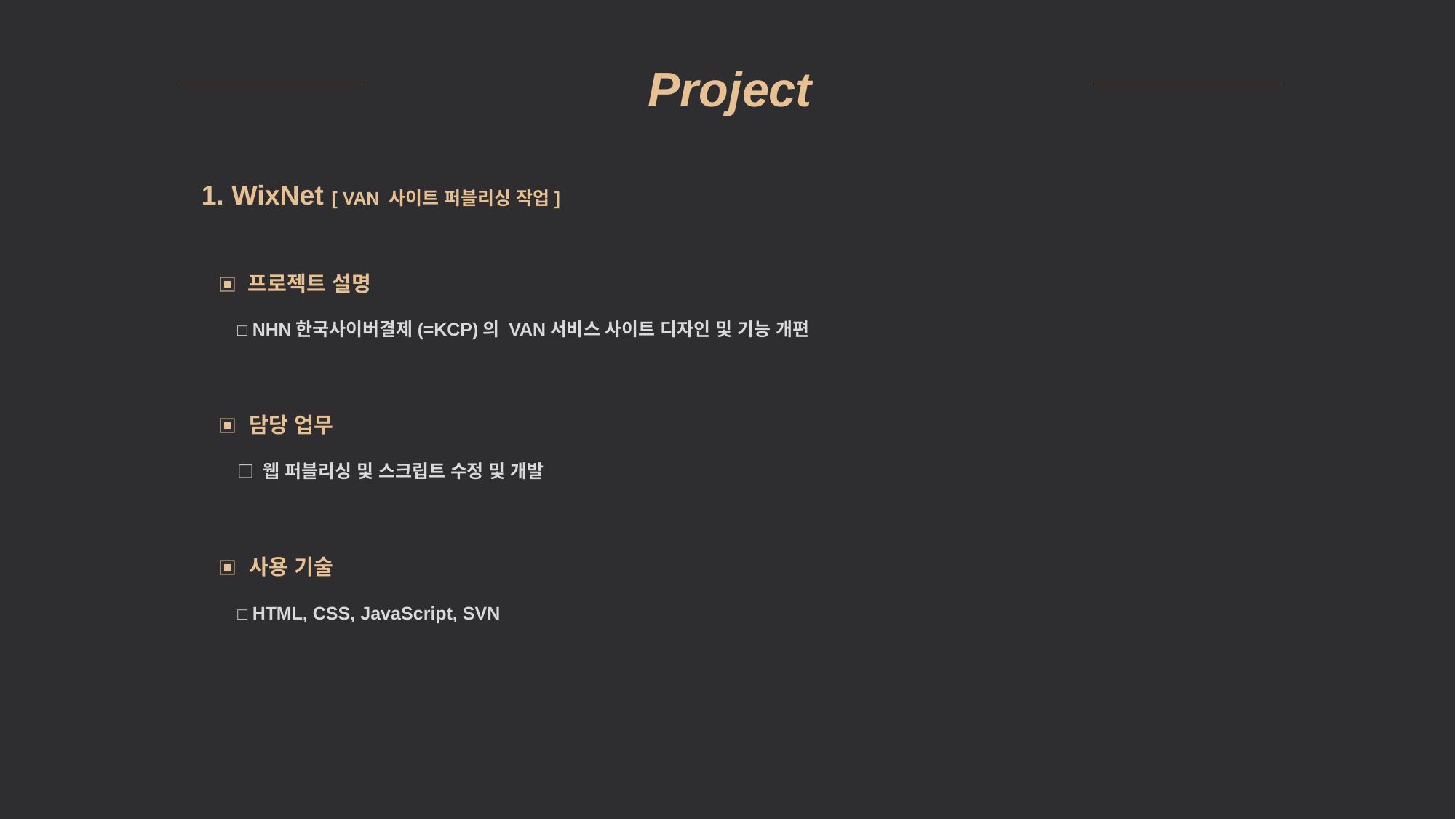

Project
1. WixNet [ VAN 사이트 퍼블리싱 작업]
▣ 프로젝트 설명
    □ NHN한국사이버결제(=KCP)의 VAN서비스 사이트 디자인 및 기능 개편

▣ 담당 업무
    □ 웹 퍼블리싱 및 스크립트 수정 및 개발

▣ 사용 기술
    □ HTML, CSS, JavaScript, SVN